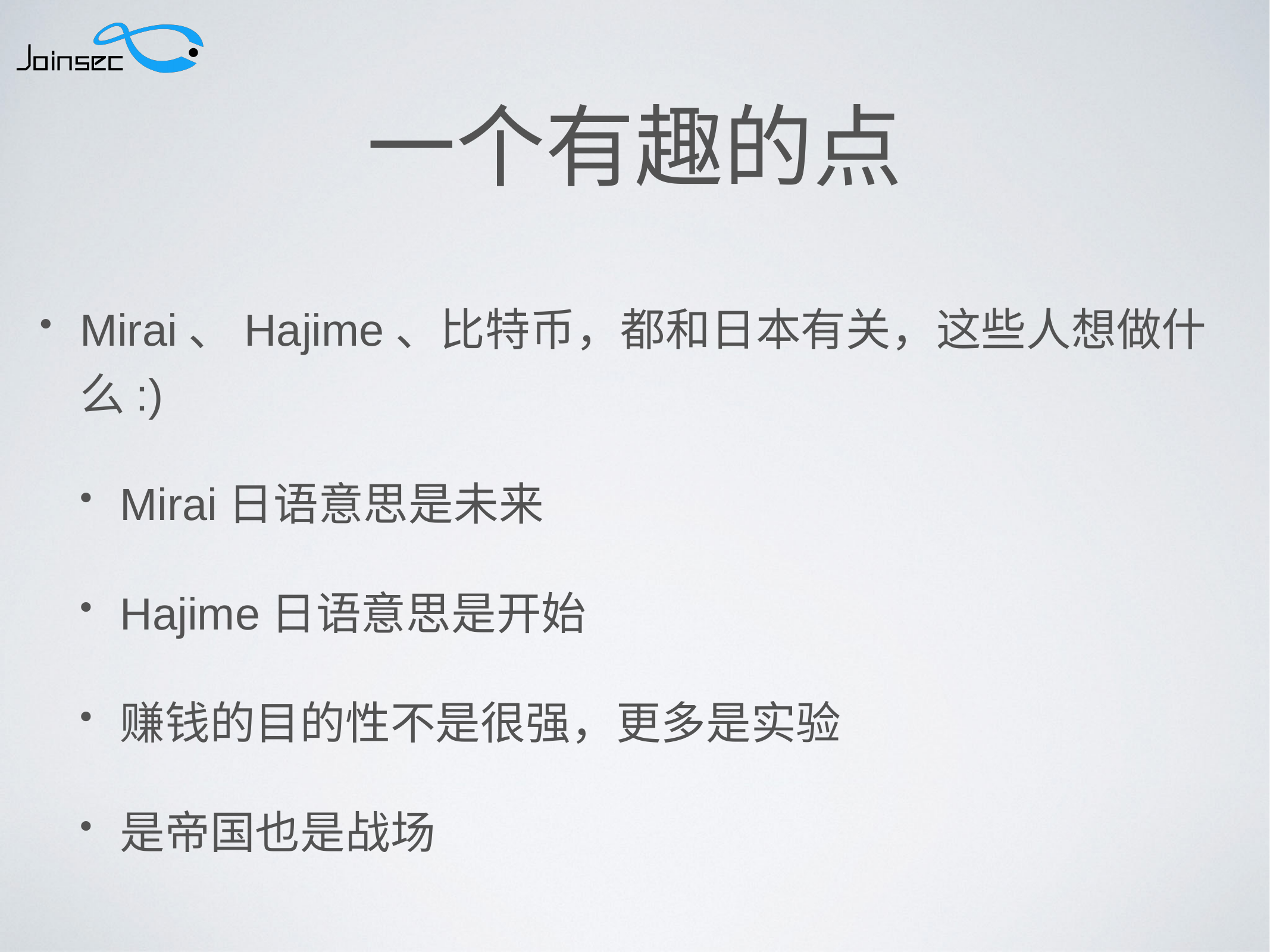

# 一个有趣的点
Mirai、Hajime、比特币，都和日本有关，这些人想做什么:)
Mirai日语意思是未来
Hajime日语意思是开始
赚钱的目的性不是很强，更多是实验
是帝国也是战场